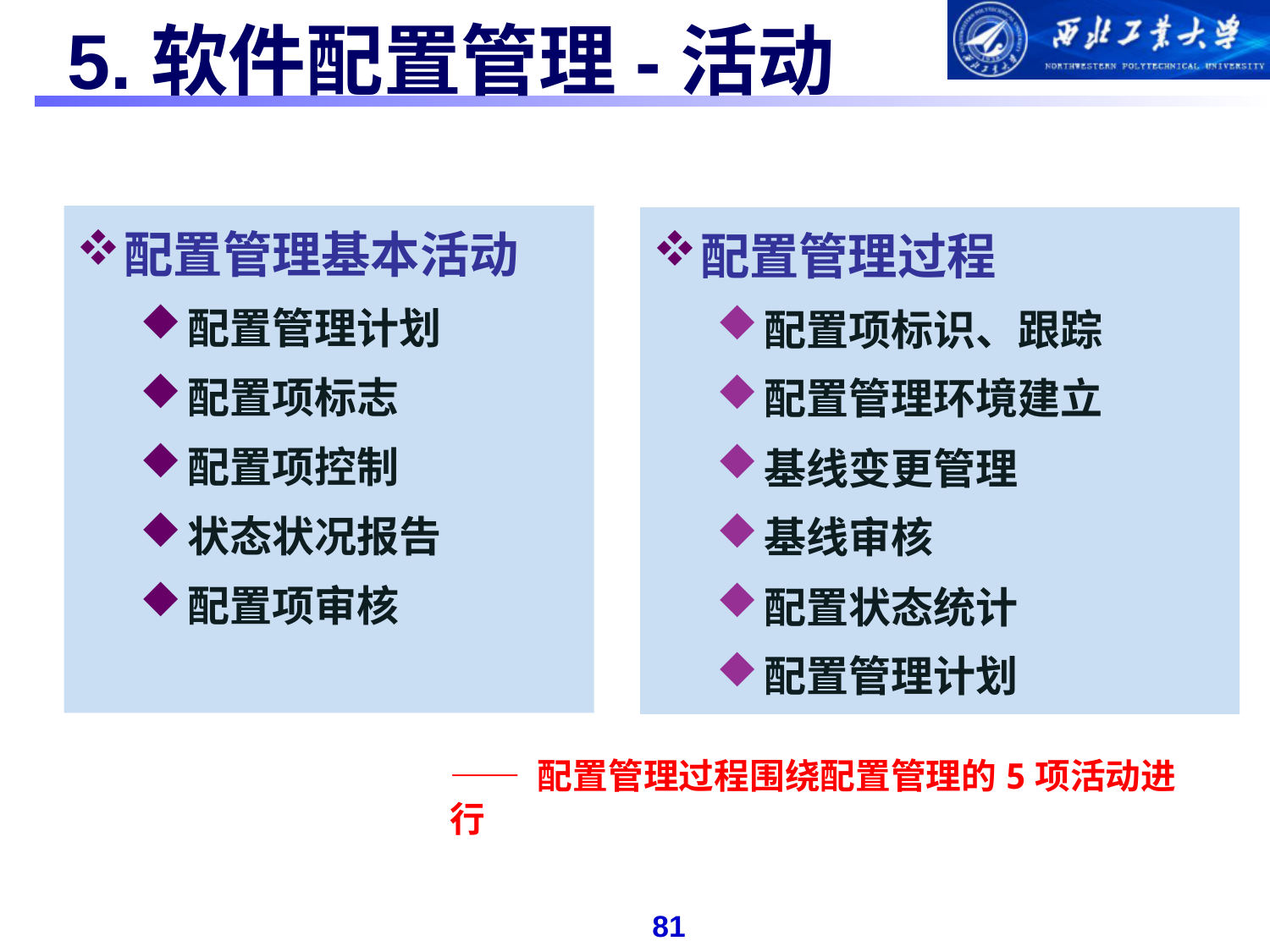

#
5.软件配置管理-活动
配置管理基本活动
配置管理计划
配置项标志
配置项控制
状态状况报告
配置项审核
配置管理过程
配置项标识、跟踪
配置管理环境建立
基线变更管理
基线审核
配置状态统计
配置管理计划
—— 配置管理过程围绕配置管理的5项活动进行